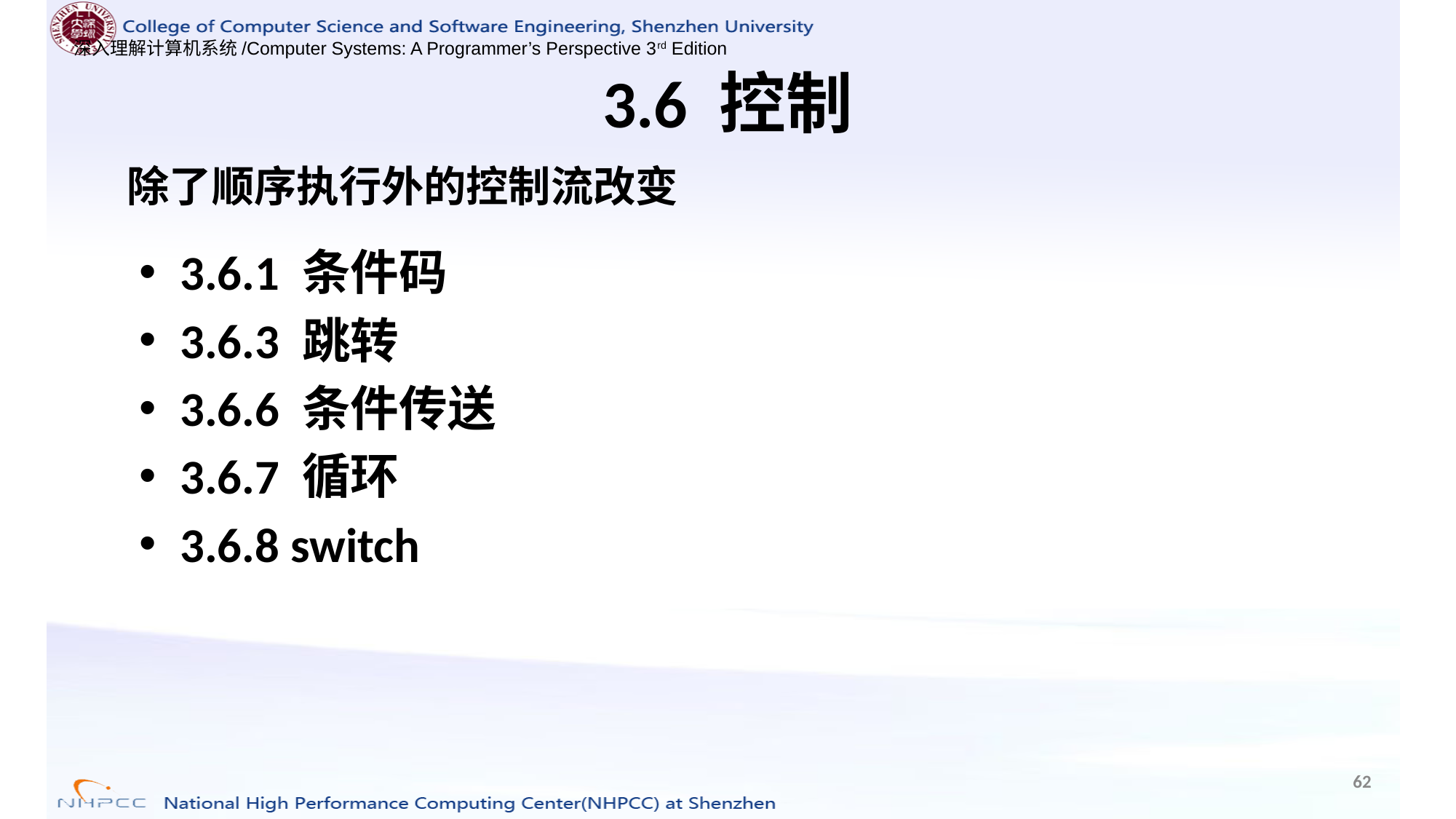

# 3.6 控制
除了顺序执行外的控制流改变
3.6.1 条件码
3.6.3 跳转
3.6.6 条件传送
3.6.7 循环
3.6.8 switch

62